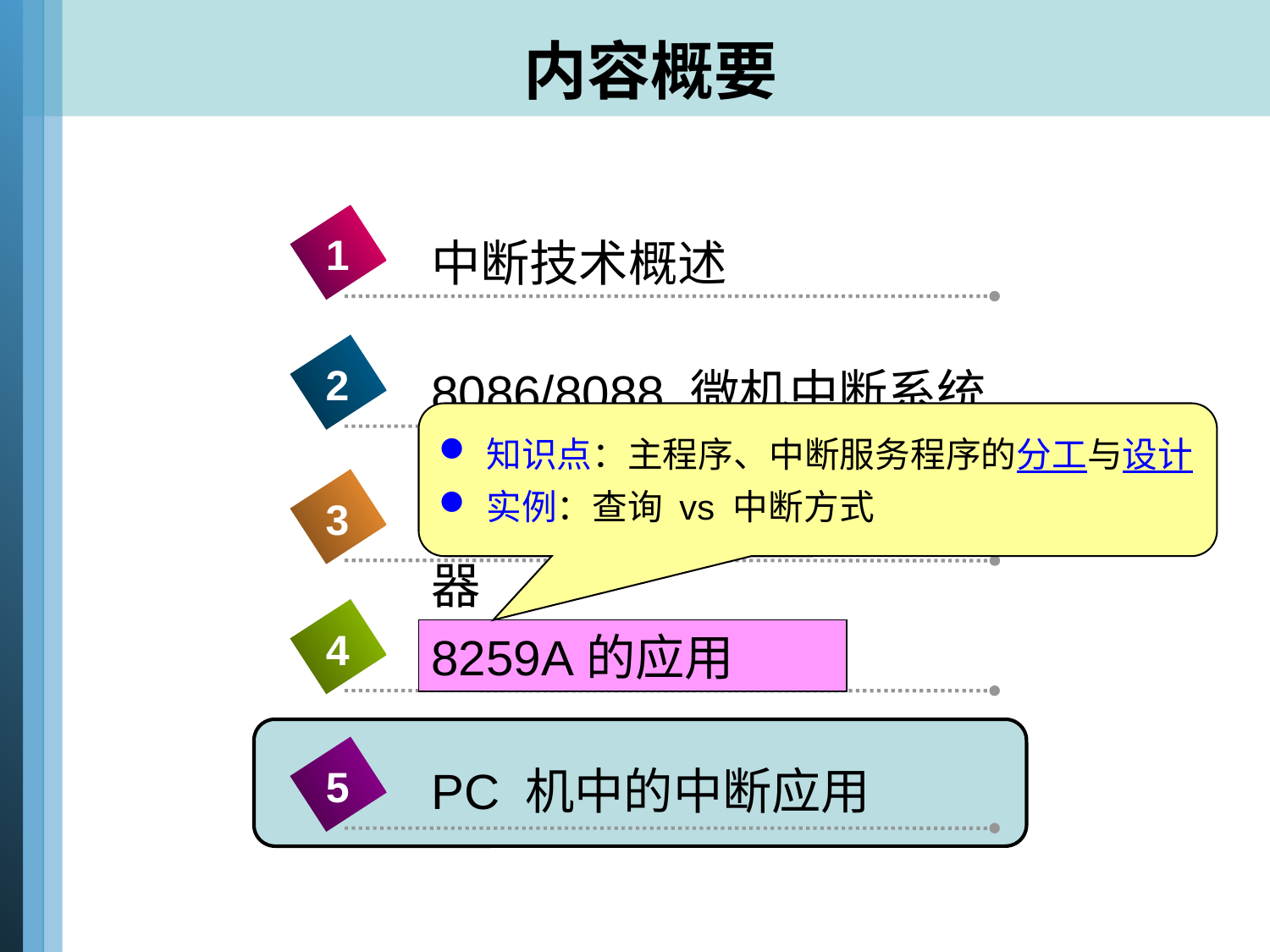

# 内容概要

1
中断技术概述

2
8086/8088 微机中断系统

知识点：主程序、中断服务程序的分工与设计
实例：查询 vs 中断方式

3
8259A可编程中断控制器

4
8259A的应用

5
PC 机中的中断应用

150